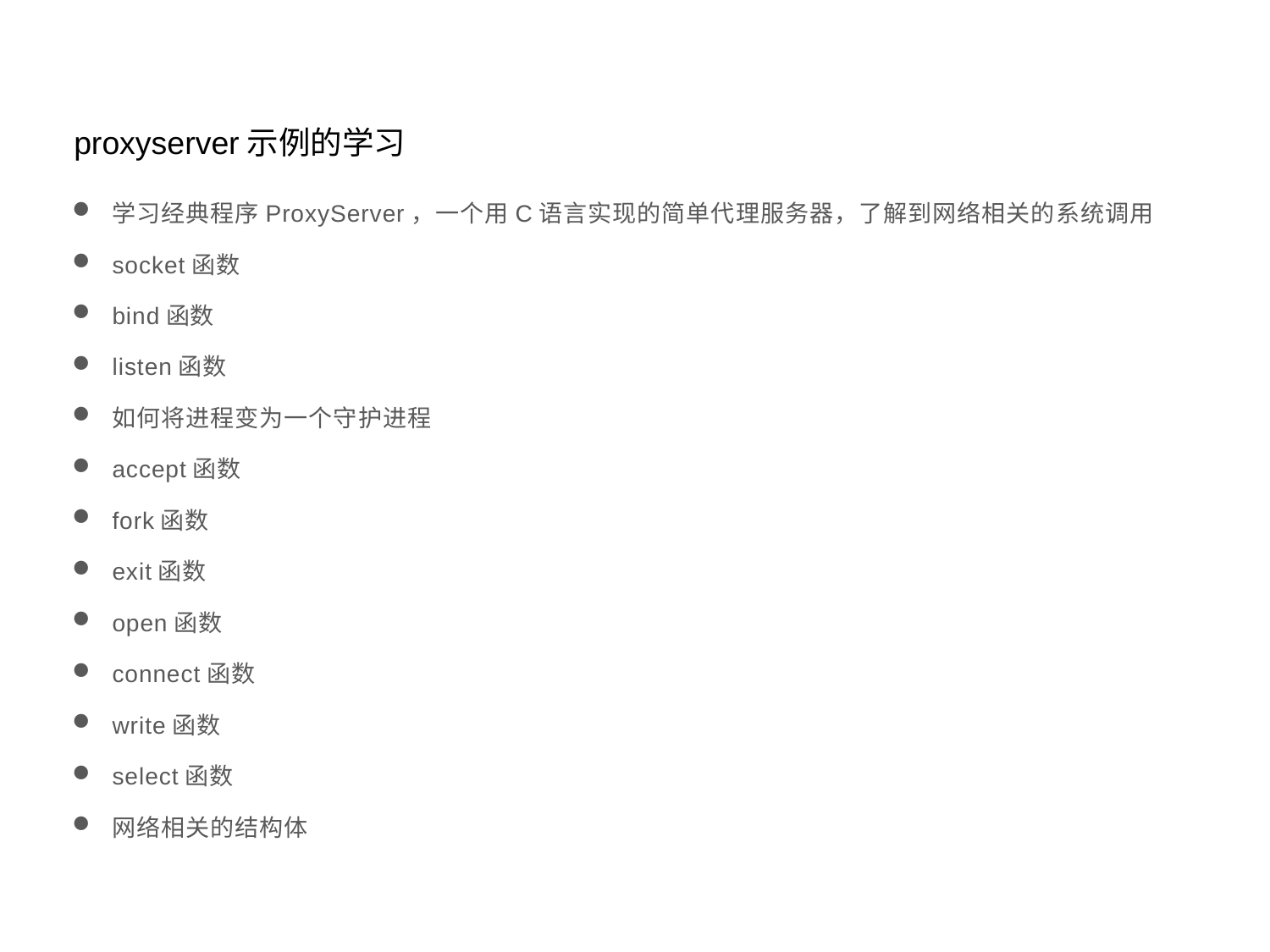

proxyserver示例的学习
学习经典程序ProxyServer，一个用C语言实现的简单代理服务器，了解到网络相关的系统调用
socket函数
bind函数
listen函数
如何将进程变为一个守护进程
accept函数
fork函数
exit函数
open函数
connect函数
write函数
select函数
网络相关的结构体